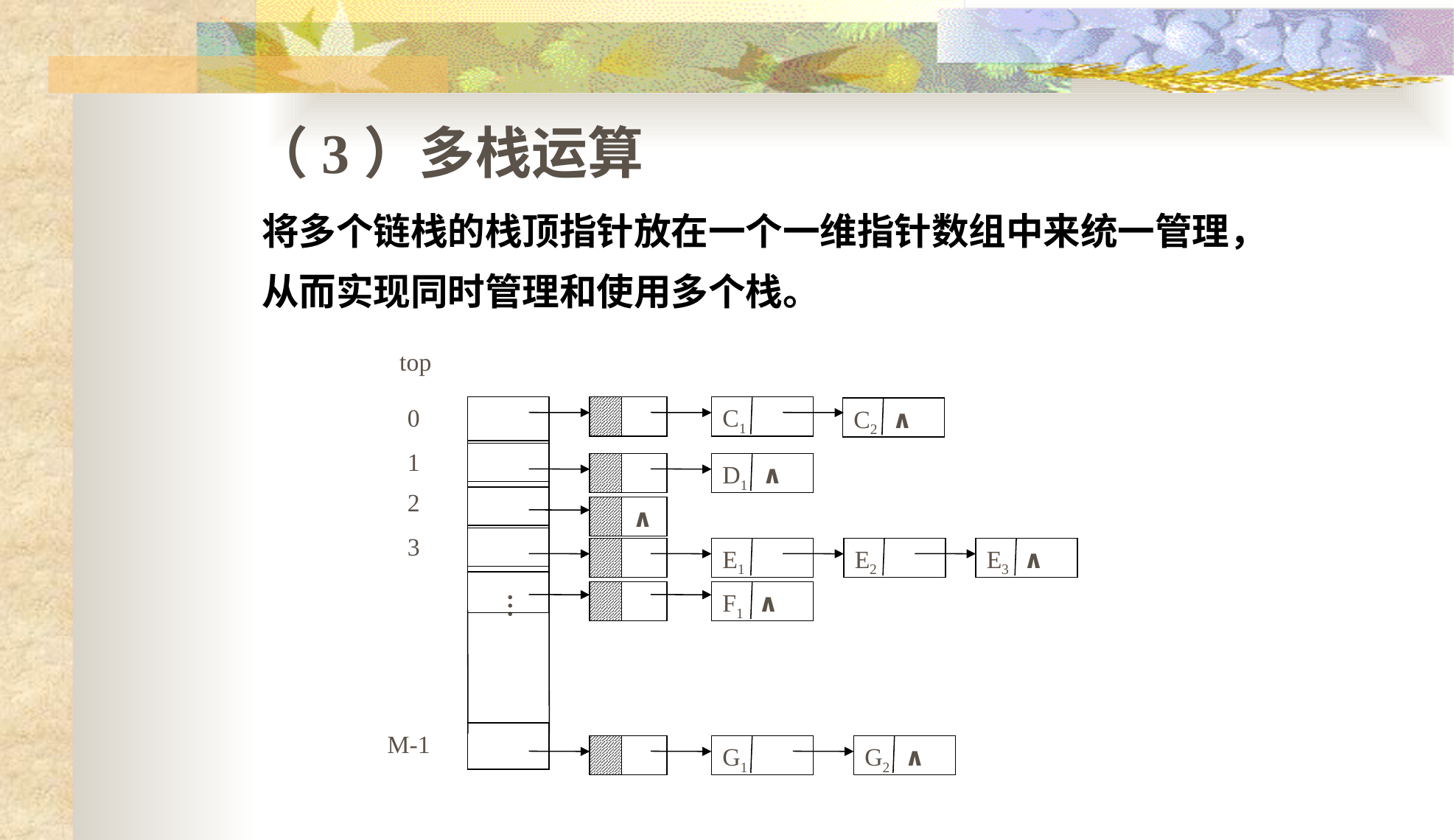

（3）多栈运算
将多个链栈的栈顶指针放在一个一维指针数组中来统一管理，从而实现同时管理和使用多个栈。
top
0

C1

C2    ∧

1

D1    ∧

2

∧

3

E1

E2

E3    ∧

F1    ∧

…

M-1

G1

G2    ∧